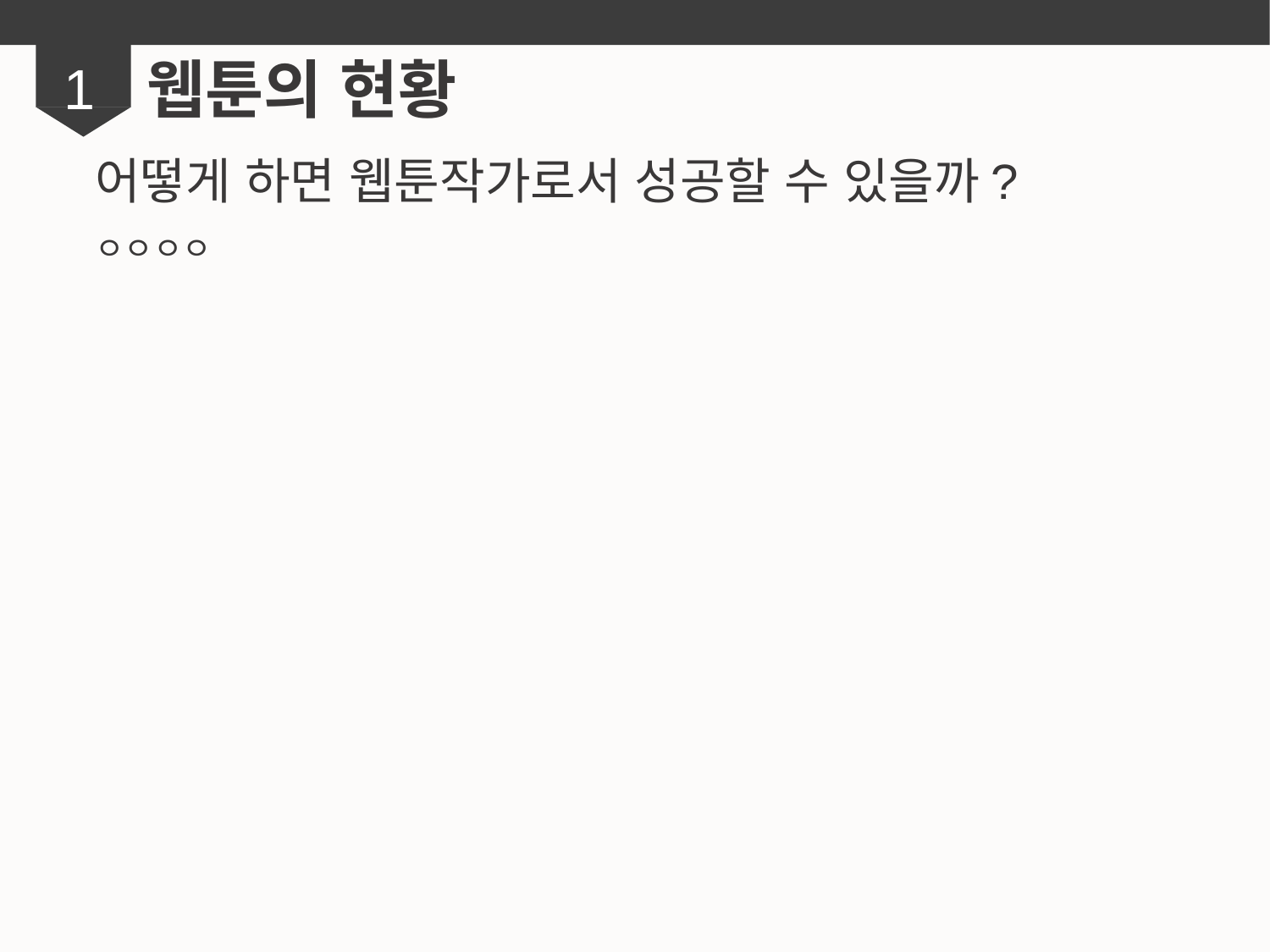

웹툰의 현황
1
어떻게 하면 웹툰작가로서 성공할 수 있을까?
ㅇㅇㅇㅇ